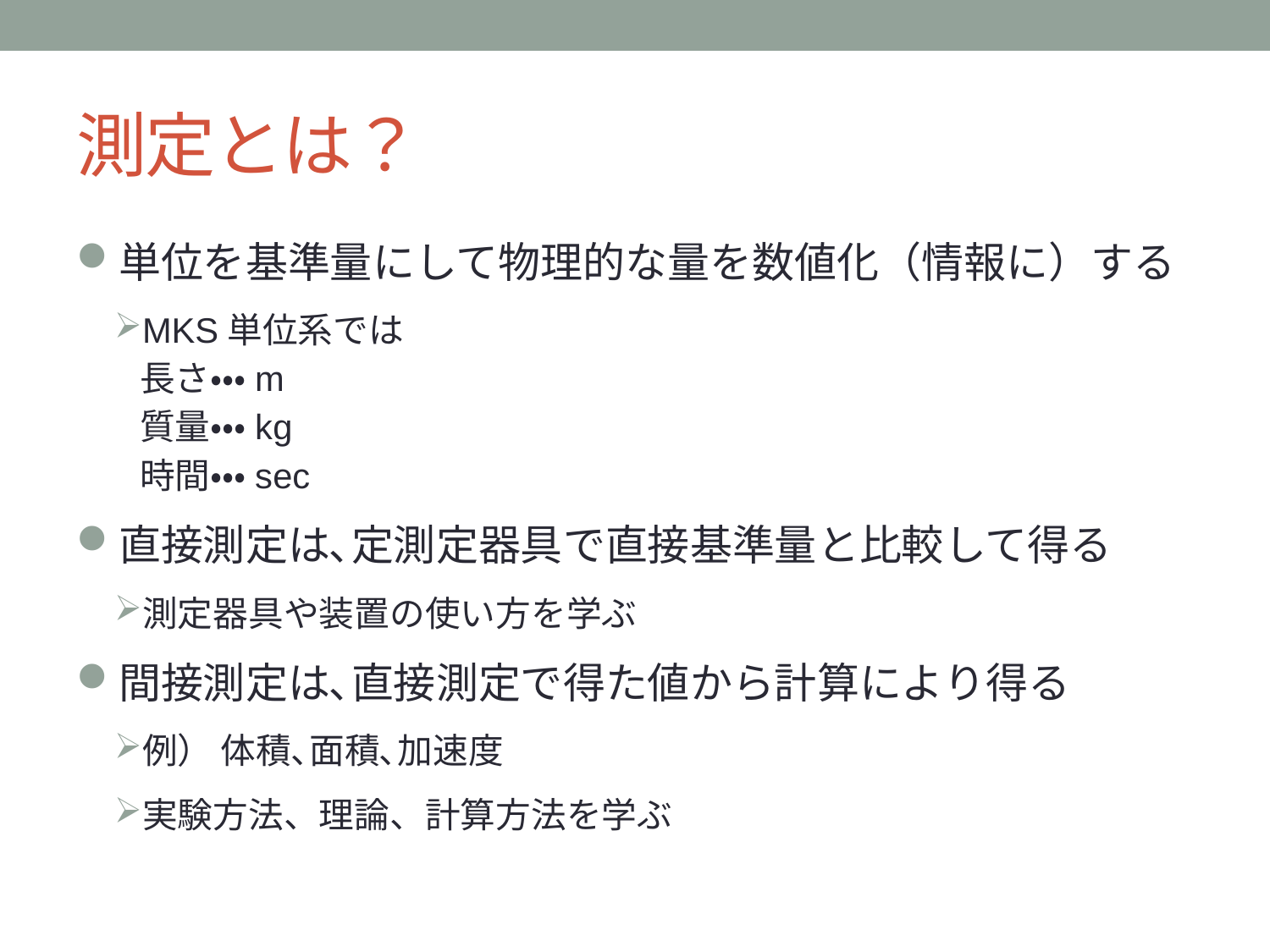

# 測定とは？
単位を基準量にして物理的な量を数値化（情報に）する
MKS単位系では
長さ・・・m
質量・・・kg
時間・・・sec
直接測定は､定測定器具で直接基準量と比較して得る
測定器具や装置の使い方を学ぶ
間接測定は､直接測定で得た値から計算により得る
例） 体積､面積､加速度
実験方法、理論、計算方法を学ぶ